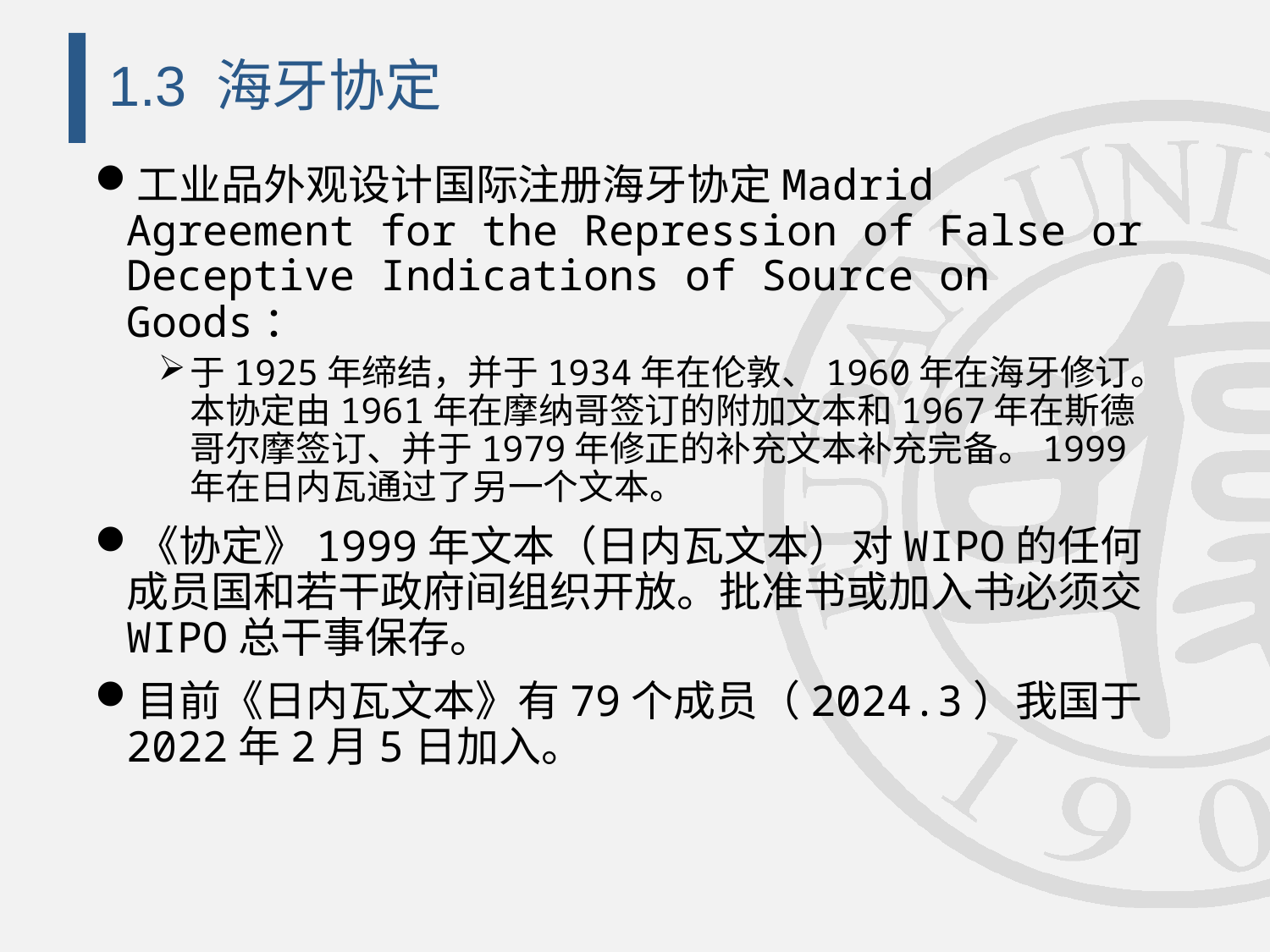

# 1.3 海牙协定
工业品外观设计国际注册海牙协定Madrid Agreement for the Repression of False or Deceptive Indications of Source on Goods：
于1925年缔结，并于1934年在伦敦、1960年在海牙修订。本协定由1961年在摩纳哥签订的附加文本和1967年在斯德哥尔摩签订、并于1979年修正的补充文本补充完备。1999年在日内瓦通过了另一个文本。
《协定》1999年文本（日内瓦文本）对WIPO的任何成员国和若干政府间组织开放。批准书或加入书必须交WIPO总干事保存。
目前《日内瓦文本》有79个成员（2024.3）我国于2022年2月5日加入。